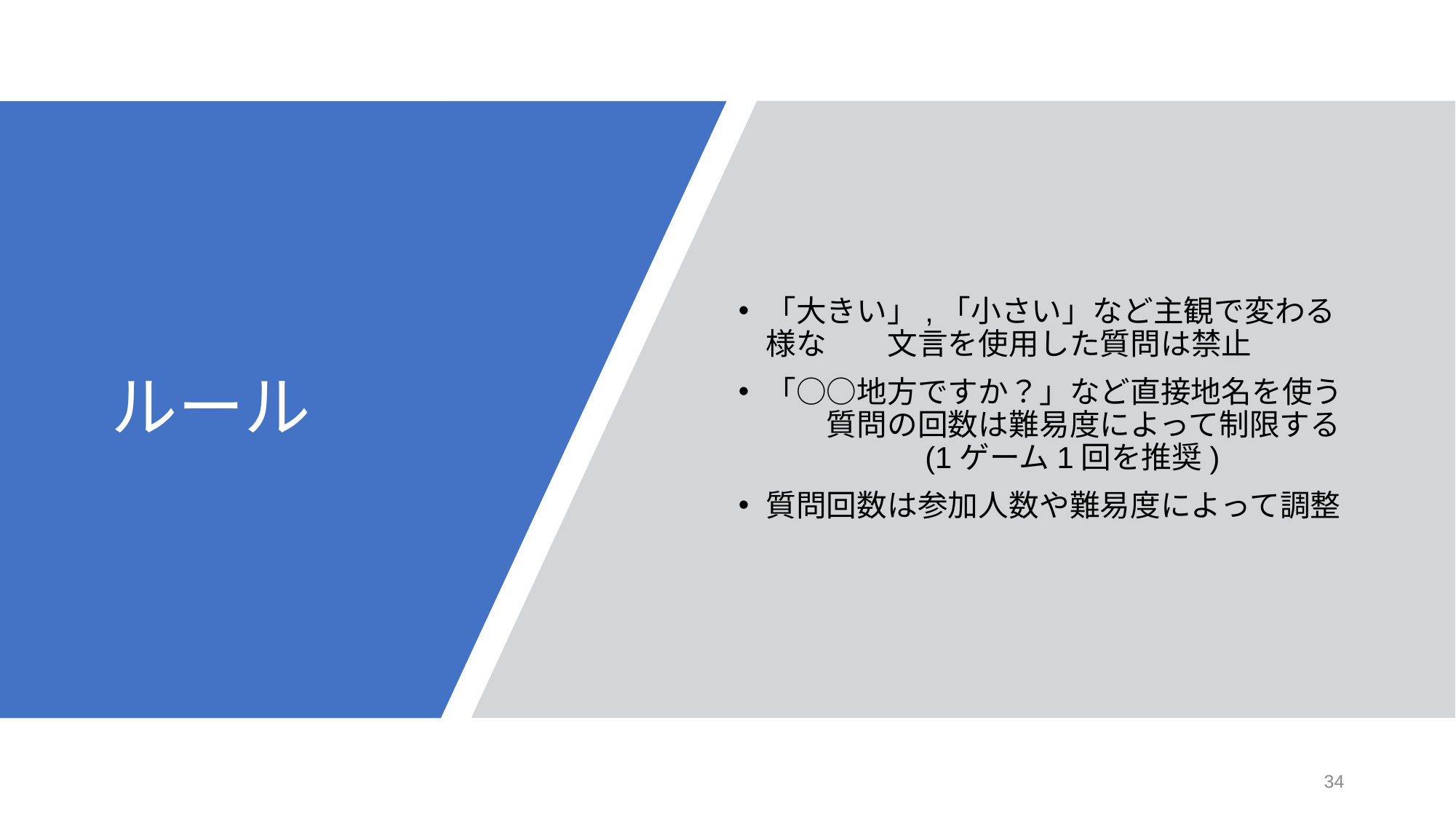

「大きい」,「小さい」など主観で変わる様な　　文言を使用した質問は禁止
「○○地方ですか？」など直接地名を使う　　質問の回数は難易度によって制限する　　　　　(1ゲーム1回を推奨)
質問回数は参加人数や難易度によって調整
# ルール
34